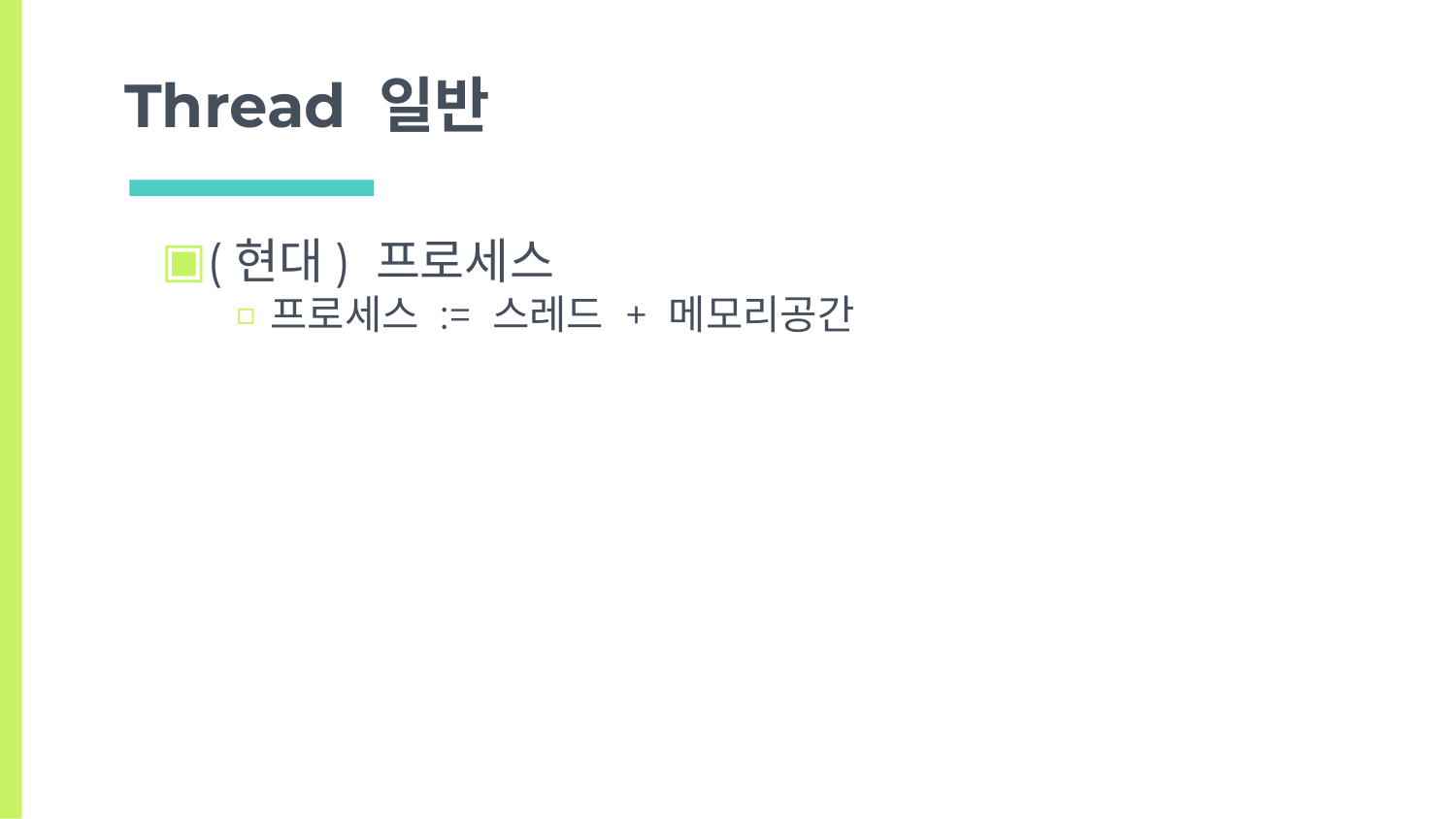

# Thread 일반
(현대) 프로세스
프로세스 := 스레드 + 메모리공간